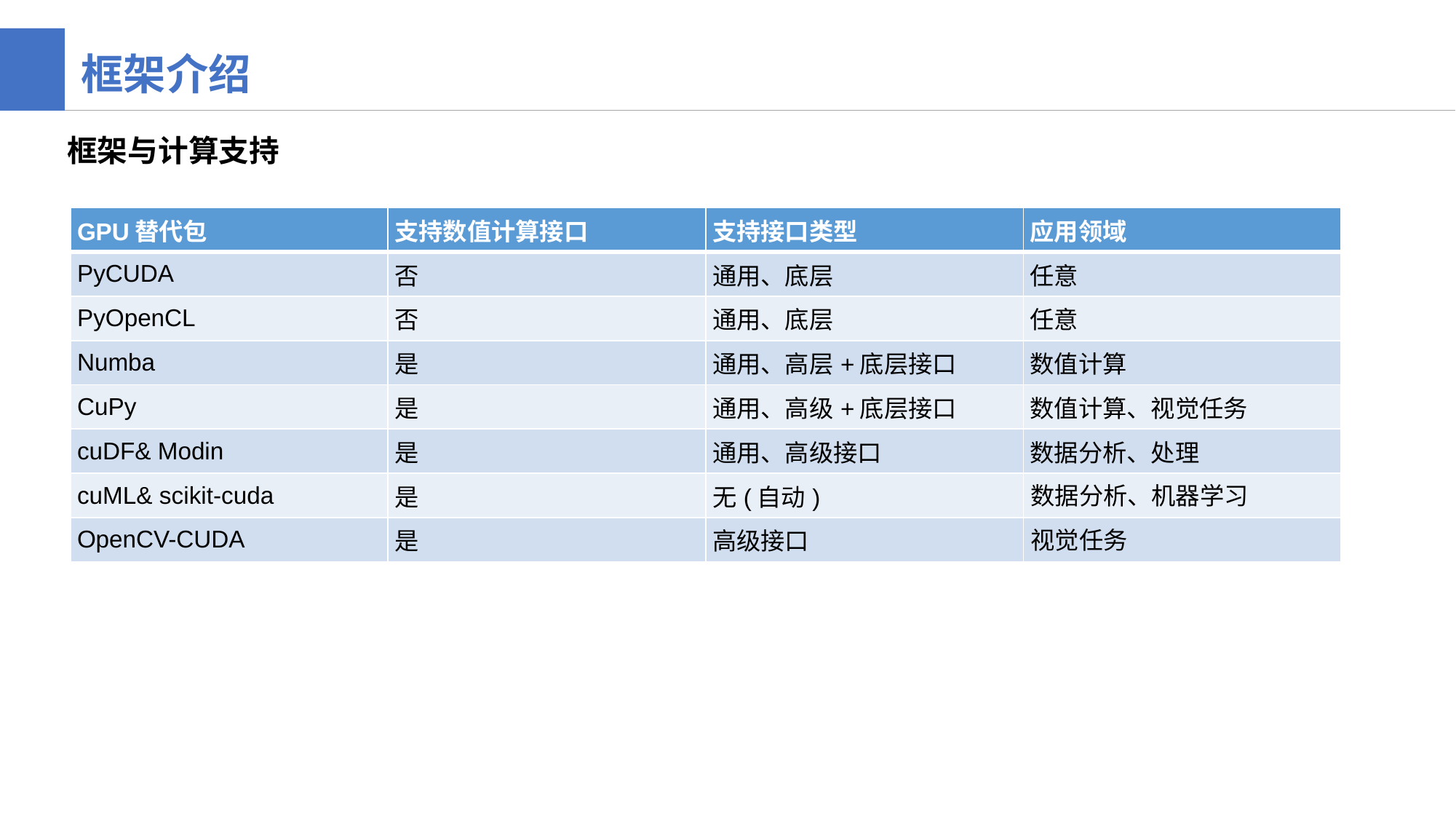

框架介绍
框架与计算支持
| GPU替代包 | 支持数值计算接口 | 支持接口类型 | 应用领域 |
| --- | --- | --- | --- |
| PyCUDA | 否 | 通用、底层 | 任意 |
| PyOpenCL | 否 | 通用、底层 | 任意 |
| Numba | 是 | 通用、高层+底层接口 | 数值计算 |
| CuPy | 是 | 通用、高级+底层接口 | 数值计算、视觉任务 |
| cuDF& Modin | 是 | 通用、高级接口 | 数据分析、处理 |
| cuML& scikit-cuda | 是 | 无(自动) | 数据分析、机器学习 |
| OpenCV-CUDA | 是 | 高级接口 | 视觉任务 |